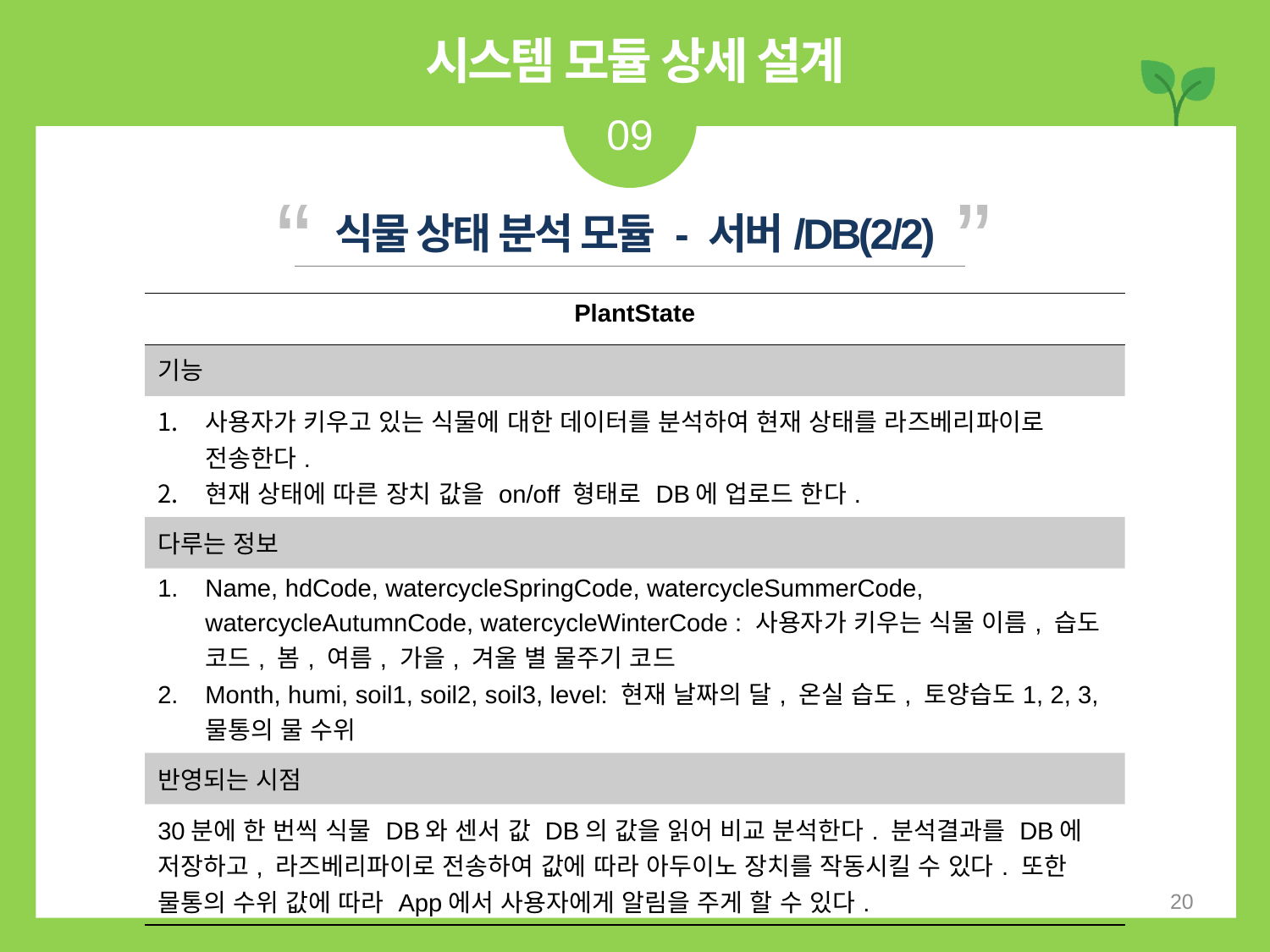

시스템 모듈 상세 설계

09

“                      ”
식물 상태 분석 모듈 - 서버/DB(2/2)
| PlantState |
| --- |
| 기능 |
| 사용자가 키우고 있는 식물에 대한 데이터를 분석하여 현재 상태를 라즈베리파이로 전송한다. 현재 상태에 따른 장치 값을 on/off 형태로 DB에 업로드 한다. |
| 다루는 정보 |
| Name, hdCode, watercycleSpringCode, watercycleSummerCode, watercycleAutumnCode, watercycleWinterCode : 사용자가 키우는 식물 이름, 습도 코드, 봄, 여름, 가을, 겨울 별 물주기 코드 Month, humi, soil1, soil2, soil3, level: 현재 날짜의 달, 온실 습도, 토양습도1, 2, 3, 물통의 물 수위 |
| 반영되는 시점 |
| 30분에 한 번씩 식물 DB와 센서 값 DB의 값을 읽어 비교 분석한다. 분석결과를 DB에 저장하고, 라즈베리파이로 전송하여 값에 따라 아두이노 장치를 작동시킬 수 있다. 또한 물통의 수위 값에 따라 App에서 사용자에게 알림을 주게 할 수 있다. |
20